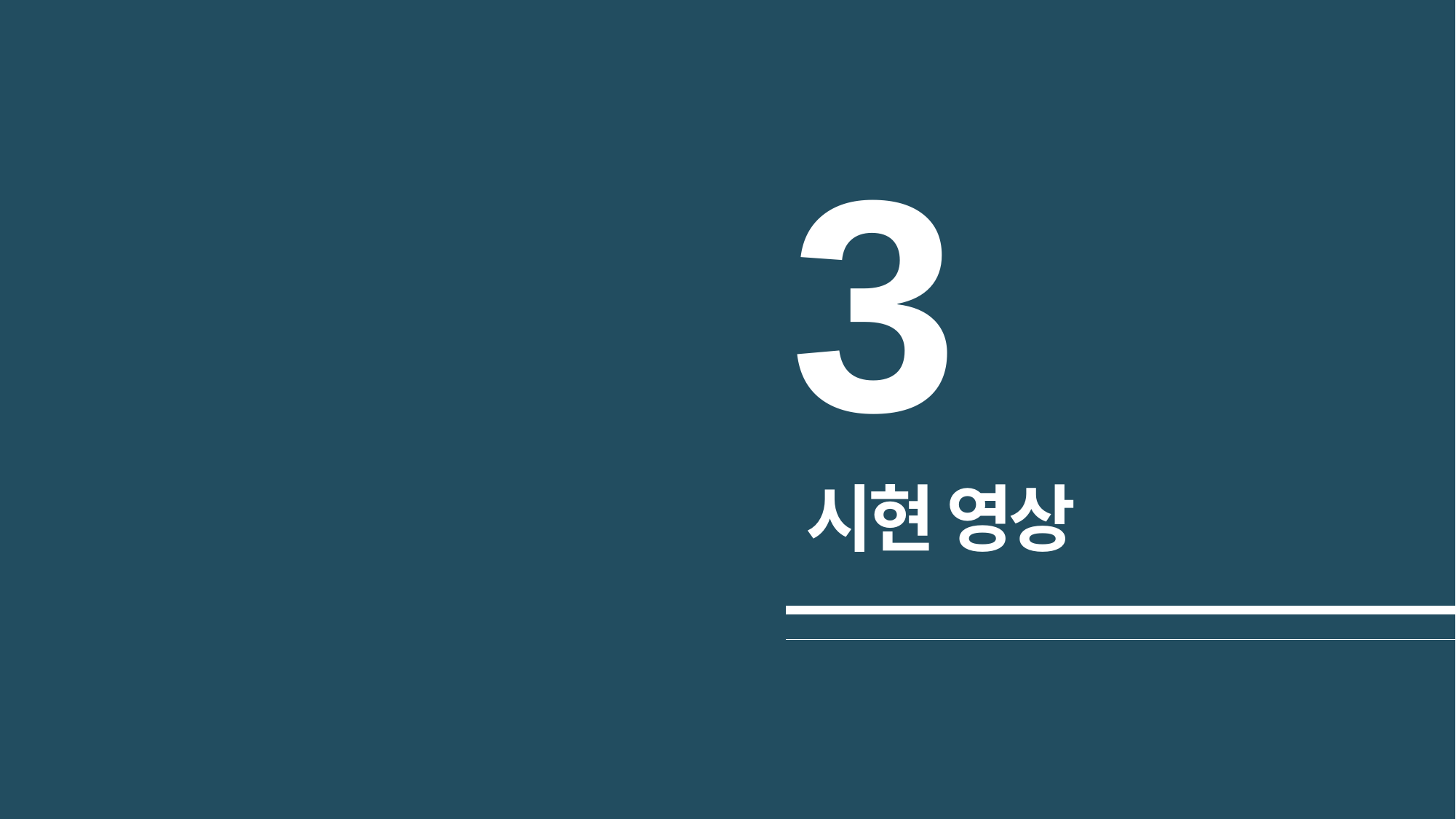

3
시현 영상
|  |
| --- |